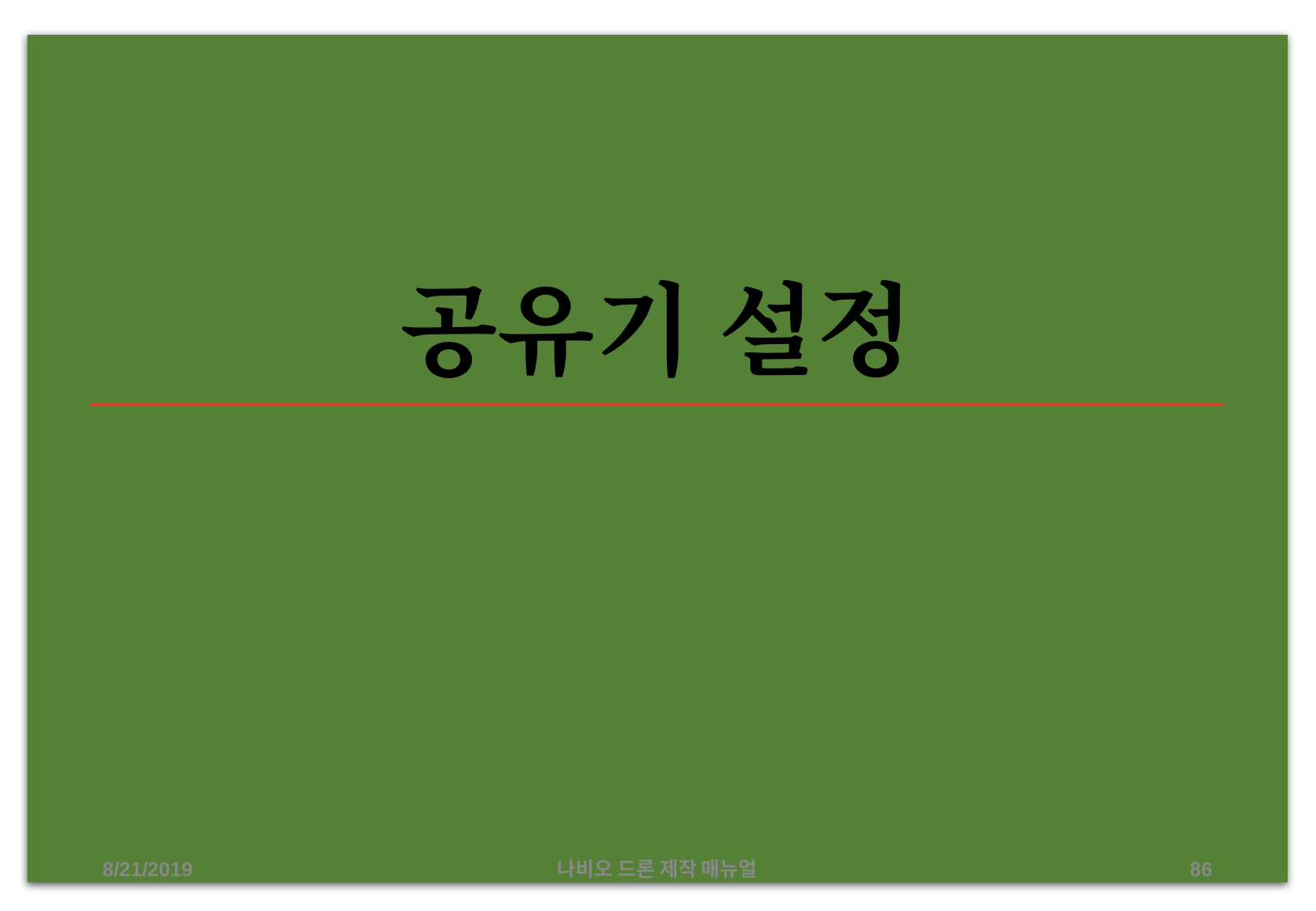

# 공유기 설정

8/21/2019
나비오 드론 제작 매뉴얼
86